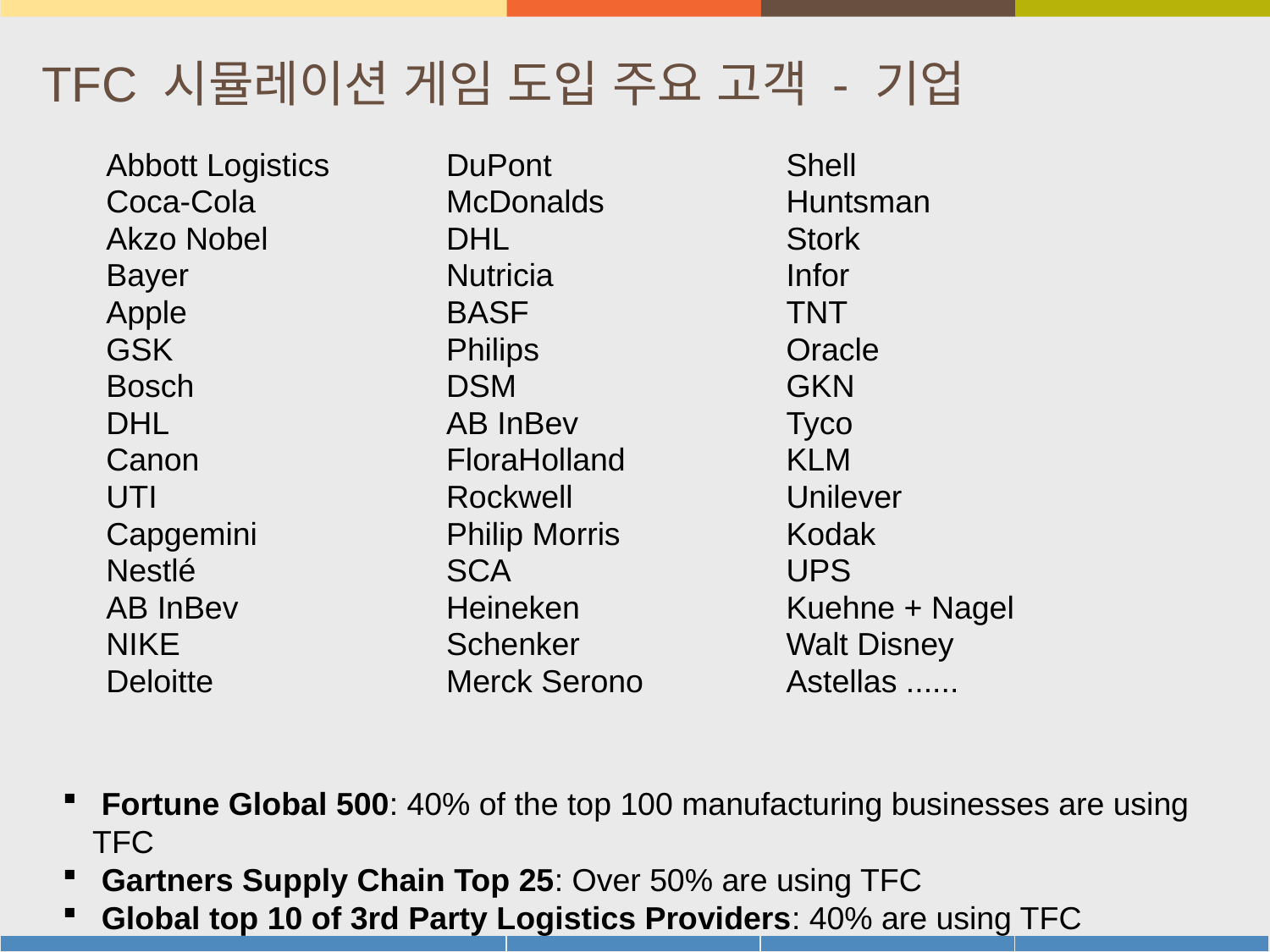

# TFC 시뮬레이션 게임 도입 주요 고객 - 기업
| Abbott Logistics | DuPont | Shell |
| --- | --- | --- |
| Coca-Cola | McDonalds | Huntsman |
| Akzo Nobel | DHL | Stork |
| Bayer | Nutricia | Infor |
| Apple | BASF | TNT |
| GSK | Philips | Oracle |
| Bosch | DSM | GKN |
| DHL | AB InBev | Tyco |
| Canon | FloraHolland | KLM |
| UTI | Rockwell | Unilever |
| Capgemini | Philip Morris | Kodak |
| Nestlé | SCA | UPS |
| AB InBev | Heineken | Kuehne + Nagel |
| NIKE | Schenker | Walt Disney |
| Deloitte | Merck Serono | Astellas ...... |
 Fortune Global 500: 40% of the top 100 manufacturing businesses are using TFC
 Gartners Supply Chain Top 25: Over 50% are using TFC
 Global top 10 of 3rd Party Logistics Providers: 40% are using TFC